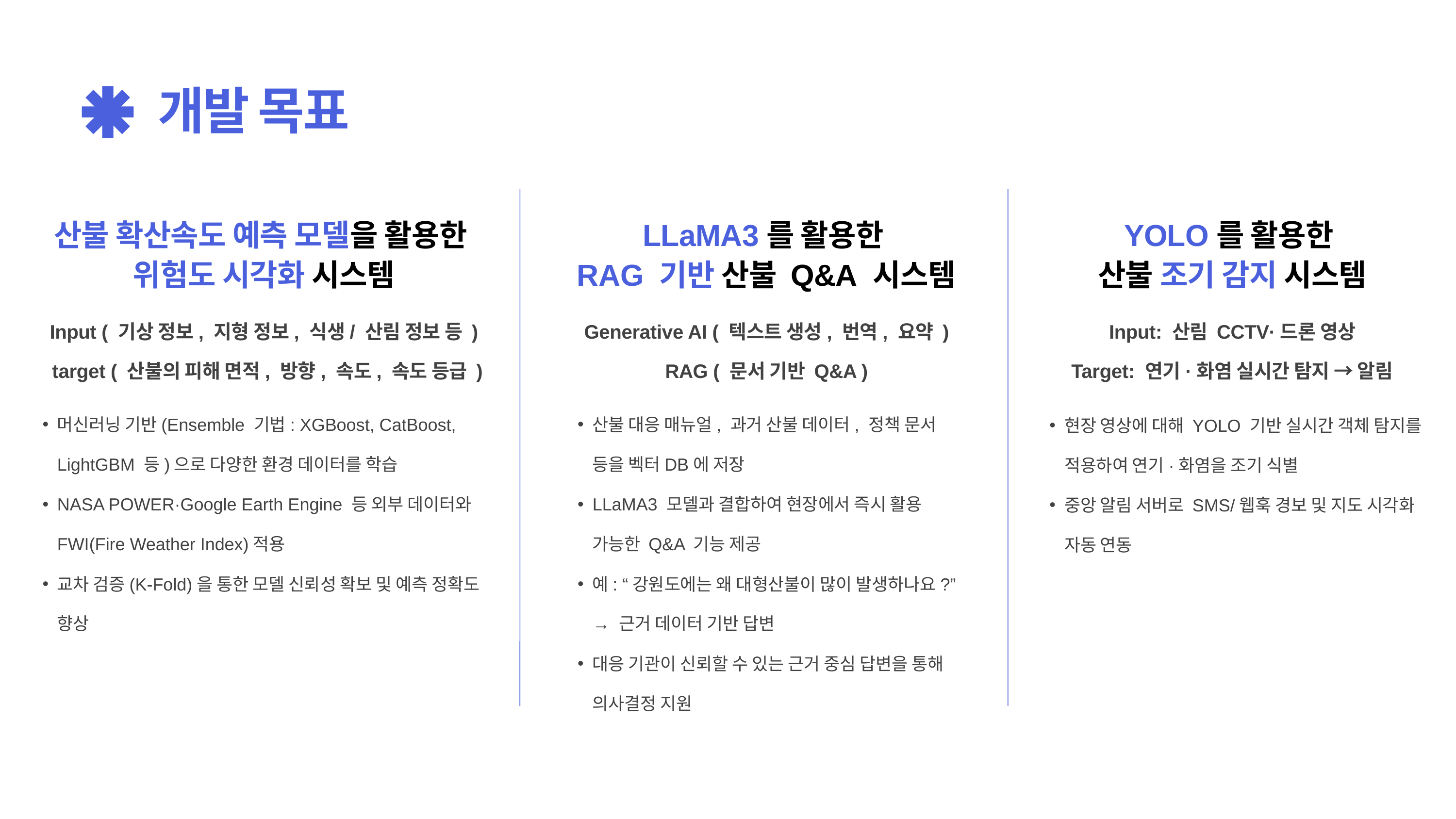

개발 목표

산불 확산속도 예측 모델을 활용한
위험도 시각화 시스템
LLaMA3를 활용한
RAG 기반 산불 Q&A 시스템
YOLO를 활용한
산불 조기 감지 시스템
Input ( 기상 정보, 지형 정보, 식생/ 산림 정보 등 )
Generative AI ( 텍스트 생성, 번역, 요약 )
Input: 산림 CCTV·드론 영상
target ( 산불의 피해 면적, 방향, 속도, 속도 등급 )
RAG ( 문서 기반 Q&A )
Target: 연기·화염 실시간 탐지 → 알림
머신러닝 기반(Ensemble 기법: XGBoost, CatBoost, LightGBM 등)으로 다양한 환경 데이터를 학습
NASA POWER·Google Earth Engine 등 외부 데이터와 FWI(Fire Weather Index)적용
교차 검증(K-Fold)을 통한 모델 신뢰성 확보 및 예측 정확도 향상
산불 대응 매뉴얼, 과거 산불 데이터, 정책 문서 등을 벡터DB에 저장
LLaMA3 모델과 결합하여 현장에서 즉시 활용 가능한 Q&A 기능 제공
예: “강원도에는 왜 대형산불이 많이 발생하나요?” → 근거 데이터 기반 답변
대응 기관이 신뢰할 수 있는 근거 중심 답변을 통해 의사결정 지원
현장 영상에 대해 YOLO 기반 실시간 객체 탐지를 적용하여 연기·화염을 조기 식별
중앙 알림 서버로 SMS/웹훅 경보 및 지도 시각화 자동 연동